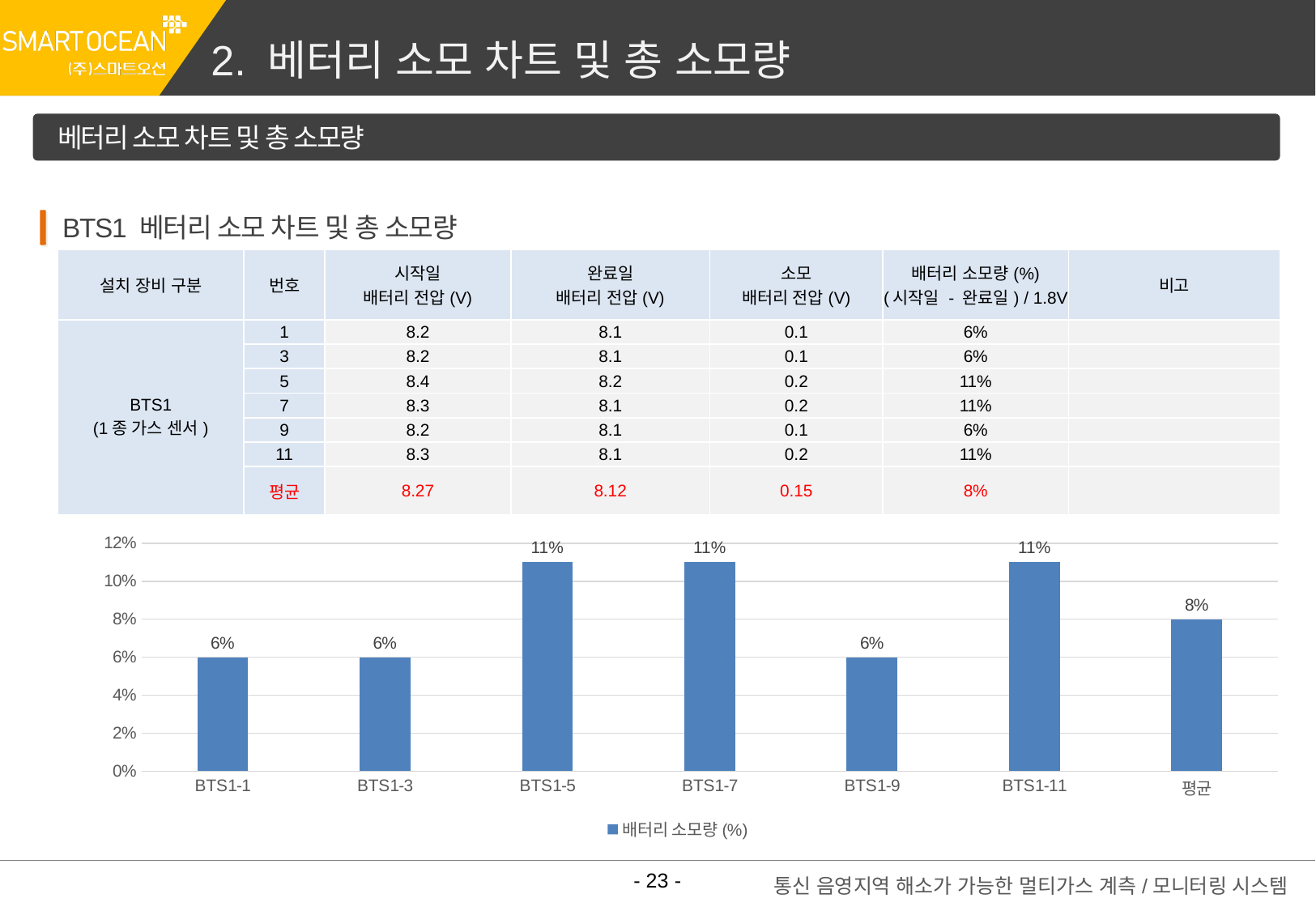

2. 베터리 소모 차트 및 총 소모량
베터리 소모 차트 및 총 소모량
BTS1 베터리 소모 차트 및 총 소모량

| 설치 장비 구분 | 번호 | 시작일 배터리 전압(V) | 완료일 배터리 전압(V) | 소모 배터리 전압(V) | 배터리 소모량(%) (시작일 - 완료일) / 1.8V | 비고 |
| --- | --- | --- | --- | --- | --- | --- |
| BTS1 (1종 가스 센서) | 1 | 8.2 | 8.1 | 0.1 | 6% |  |
|  | 3 | 8.2 | 8.1 | 0.1 | 6% |  |
|  | 5 | 8.4 | 8.2 | 0.2 | 11% |  |
|  | 7 | 8.3 | 8.1 | 0.2 | 11% |  |
|  | 9 | 8.2 | 8.1 | 0.1 | 6% |  |
|  | 11 | 8.3 | 8.1 | 0.2 | 11% |  |
|  | 평균 | 8.27 | 8.12 | 0.15 | 8% |  |

### Chart

| Category | 배터리 소모량(%) |
|---|---|
| BTS1-1 | 0.06 |
| BTS1-3 | 0.06 |
| BTS1-5 | 0.11 |
| BTS1-7 | 0.11 |
| BTS1-9 | 0.06 |
| BTS1-11 | 0.11 |
| 평균 | 0.08 |